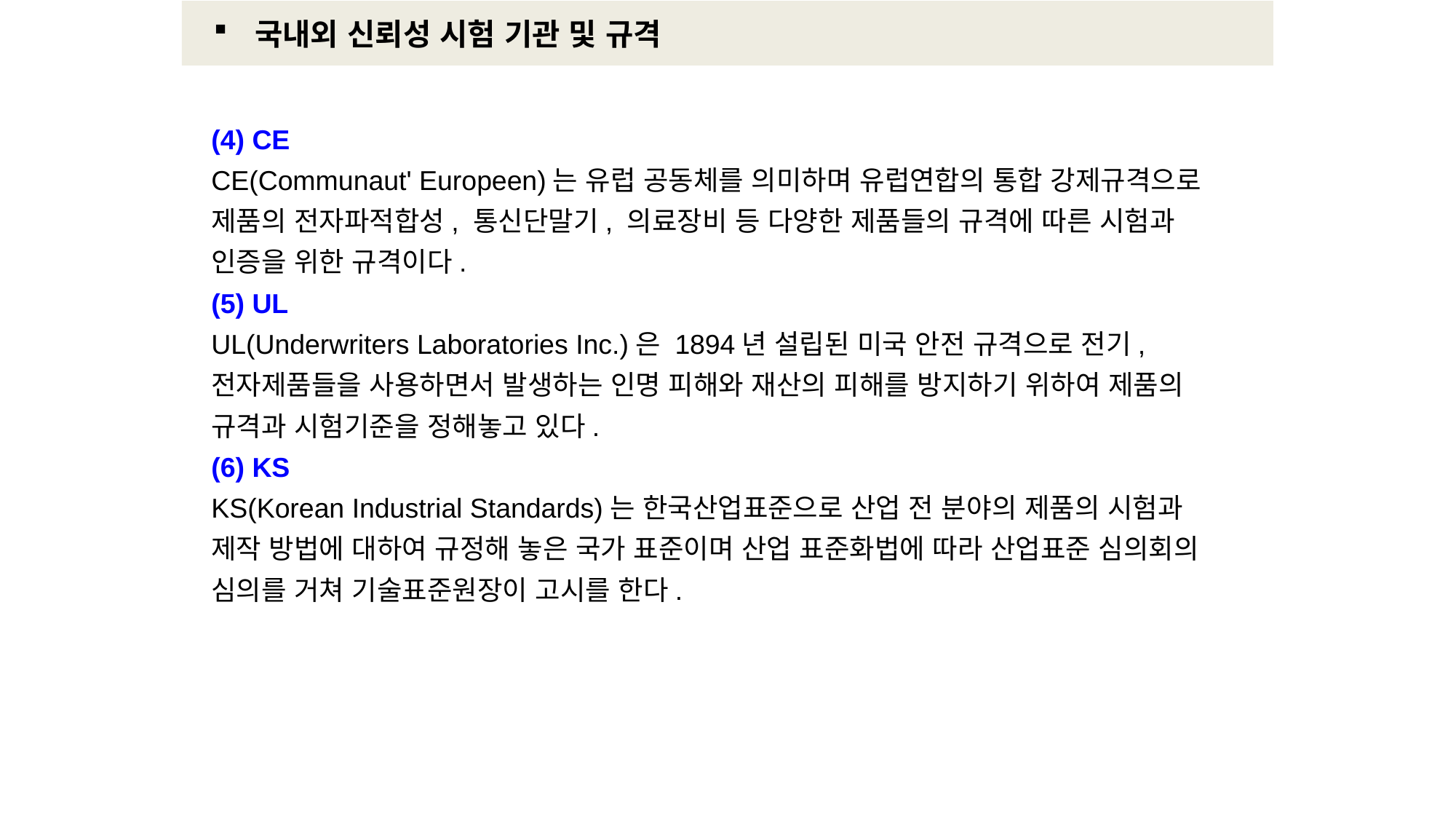

국내외 신뢰성 시험 기관 및 규격

(4) CE
CE(Communaut' Europeen)는 유럽 공동체를 의미하며 유럽연합의 통합 강제규격으로 제품의 전자파적합성, 통신단말기, 의료장비 등 다양한 제품들의 규격에 따른 시험과 인증을 위한 규격이다.
(5) UL
UL(Underwriters Laboratories Inc.)은 1894년 설립된 미국 안전 규격으로 전기, 전자제품들을 사용하면서 발생하는 인명 피해와 재산의 피해를 방지하기 위하여 제품의 규격과 시험기준을 정해놓고 있다.
(6) KS
KS(Korean Industrial Standards)는 한국산업표준으로 산업 전 분야의 제품의 시험과 제작 방법에 대하여 규정해 놓은 국가 표준이며 산업 표준화법에 따라 산업표준 심의회의 심의를 거쳐 기술표준원장이 고시를 한다.